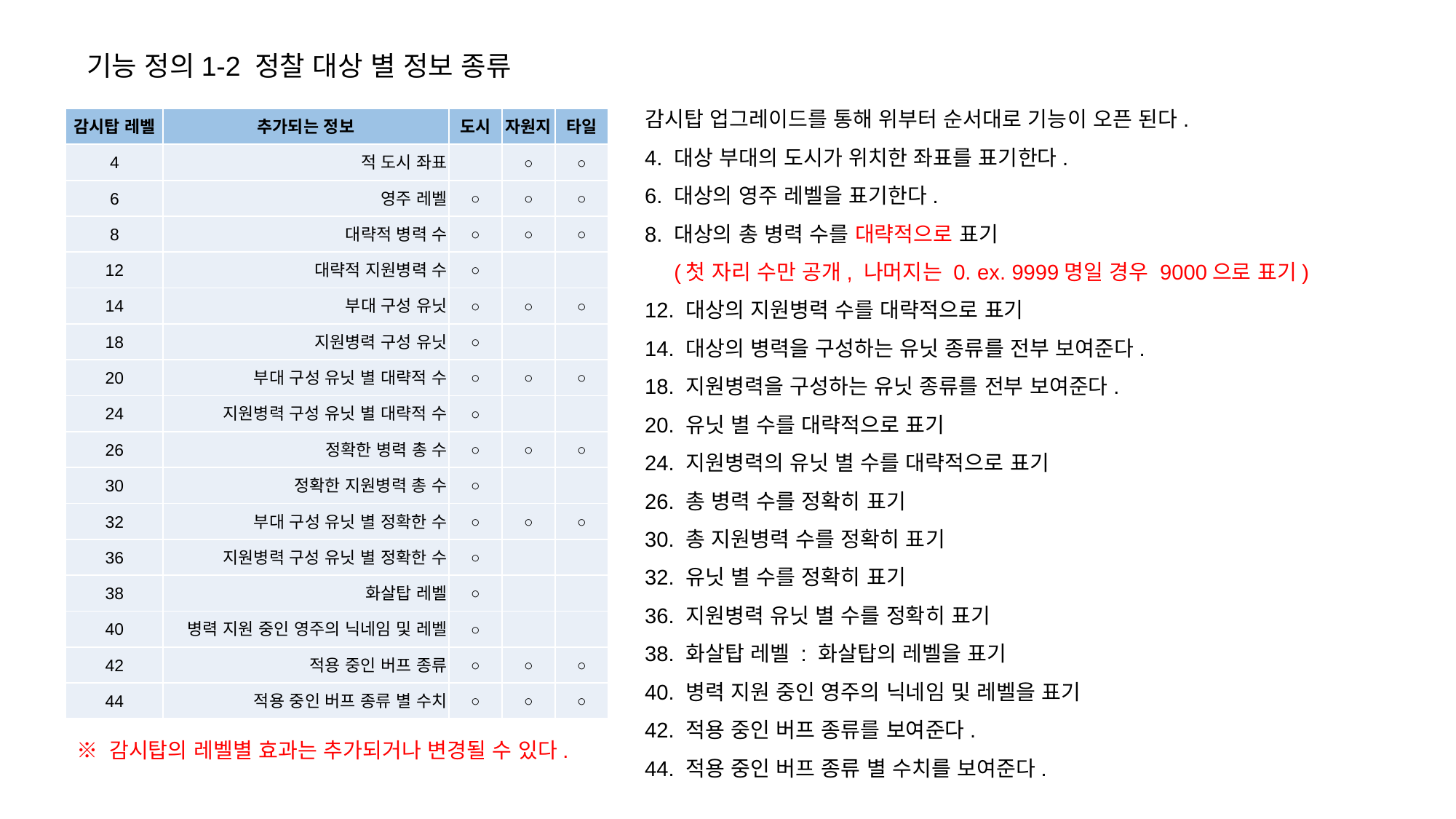

기능 정의1-2 정찰 대상 별 정보 종류
감시탑 업그레이드를 통해 위부터 순서대로 기능이 오픈 된다.
4. 대상 부대의 도시가 위치한 좌표를 표기한다.
6. 대상의 영주 레벨을 표기한다.
8. 대상의 총 병력 수를 대략적으로 표기
    (첫 자리 수만 공개, 나머지는 0. ex. 9999명일 경우 9000으로 표기)
12. 대상의 지원병력 수를 대략적으로 표기
14. 대상의 병력을 구성하는 유닛 종류를 전부 보여준다.
18. 지원병력을 구성하는 유닛 종류를 전부 보여준다.
20. 유닛 별 수를 대략적으로 표기
24. 지원병력의 유닛 별 수를 대략적으로 표기
26. 총 병력 수를 정확히 표기
30. 총 지원병력 수를 정확히 표기
32. 유닛 별 수를 정확히 표기
36. 지원병력 유닛 별 수를 정확히 표기
38. 화살탑 레벨 : 화살탑의 레벨을 표기
40. 병력 지원 중인 영주의 닉네임 및 레벨을 표기
42. 적용 중인 버프 종류를 보여준다.
44. 적용 중인 버프 종류 별 수치를 보여준다.
| 감시탑 레벨 | 추가되는 정보 | 도시 | 자원지 | 타일 |
| --- | --- | --- | --- | --- |
| 4 | 적 도시 좌표 |  | ○ | ○ |
| 6 | 영주 레벨 | ○ | ○ | ○ |
| 8 | 대략적 병력 수 | ○ | ○ | ○ |
| 12 | 대략적 지원병력 수 | ○ |  |  |
| 14 | 부대 구성 유닛 | ○ | ○ | ○ |
| 18 | 지원병력 구성 유닛 | ○ |  |  |
| 20 | 부대 구성 유닛 별 대략적 수 | ○ | ○ | ○ |
| 24 | 지원병력 구성 유닛 별 대략적 수 | ○ |  |  |
| 26 | 정확한 병력 총 수 | ○ | ○ | ○ |
| 30 | 정확한 지원병력 총 수 | ○ |  |  |
| 32 | 부대 구성 유닛 별 정확한 수 | ○ | ○ | ○ |
| 36 | 지원병력 구성 유닛 별 정확한 수 | ○ |  |  |
| 38 | 화살탑 레벨 | ○ |  |  |
| 40 | 병력 지원 중인 영주의 닉네임 및 레벨 | ○ |  |  |
| 42 | 적용 중인 버프 종류 | ○ | ○ | ○ |
| 44 | 적용 중인 버프 종류 별 수치 | ○ | ○ | ○ |
※ 감시탑의 레벨별 효과는 추가되거나 변경될 수 있다.